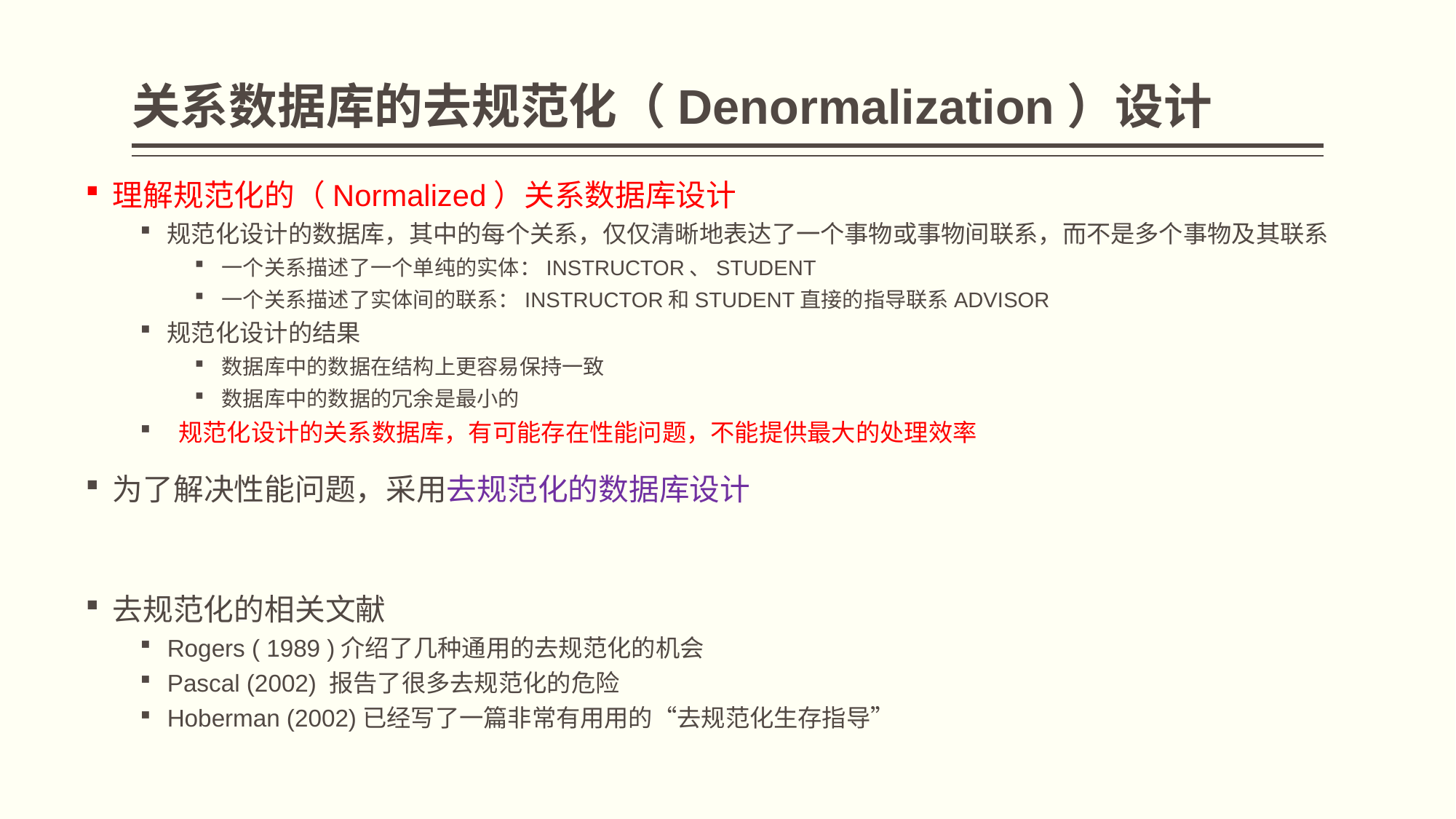

# 关系数据库的去规范化（Denormalization）设计
理解规范化的（Normalized）关系数据库设计
规范化设计的数据库，其中的每个关系，仅仅清晰地表达了一个事物或事物间联系，而不是多个事物及其联系
一个关系描述了一个单纯的实体：INSTRUCTOR、STUDENT
一个关系描述了实体间的联系：INSTRUCTOR和STUDENT直接的指导联系ADVISOR
规范化设计的结果
数据库中的数据在结构上更容易保持一致
数据库中的数据的冗余是最小的
 规范化设计的关系数据库，有可能存在性能问题，不能提供最大的处理效率
为了解决性能问题，采用去规范化的数据库设计

去规范化的相关文献
Rogers ( 1989 )介绍了几种通用的去规范化的机会
Pascal (2002) 报告了很多去规范化的危险
Hoberman (2002)已经写了一篇非常有用用的“去规范化生存指导”